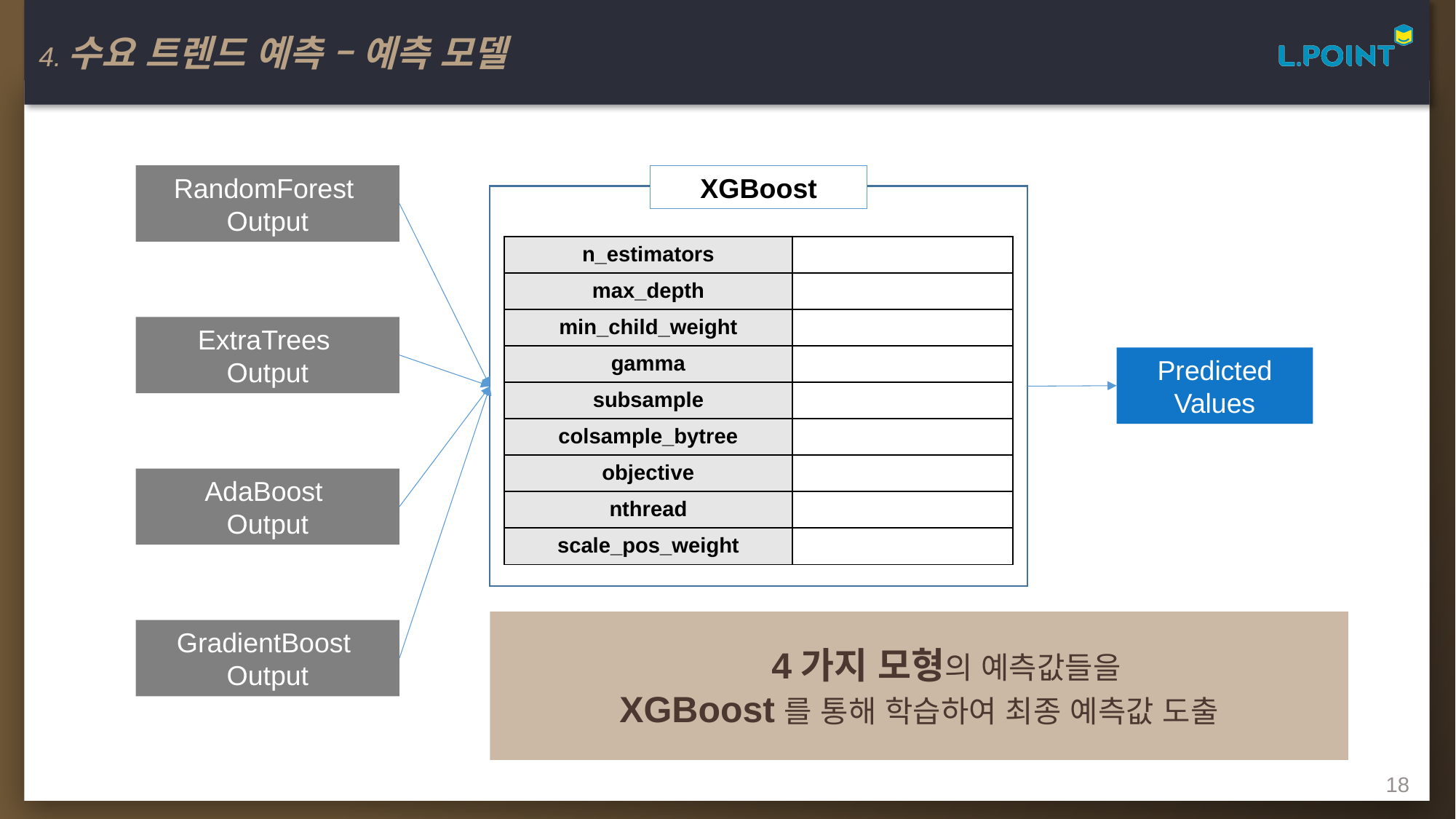

4.수요 트렌드 예측 – 예측 모델
RandomForest
Output
XGBoost

| n\_estimators |  |
| --- | --- |
| max\_depth |  |
| min\_child\_weight |  |
| gamma |  |
| subsample |  |
| colsample\_bytree |  |
| objective |  |
| nthread |  |
| scale\_pos\_weight |  |
ExtraTrees
Output
Predicted Values
AdaBoost
Output
4가지 모형의 예측값들을
XGBoost를 통해 학습하여 최종 예측값 도출
GradientBoost
Output
18